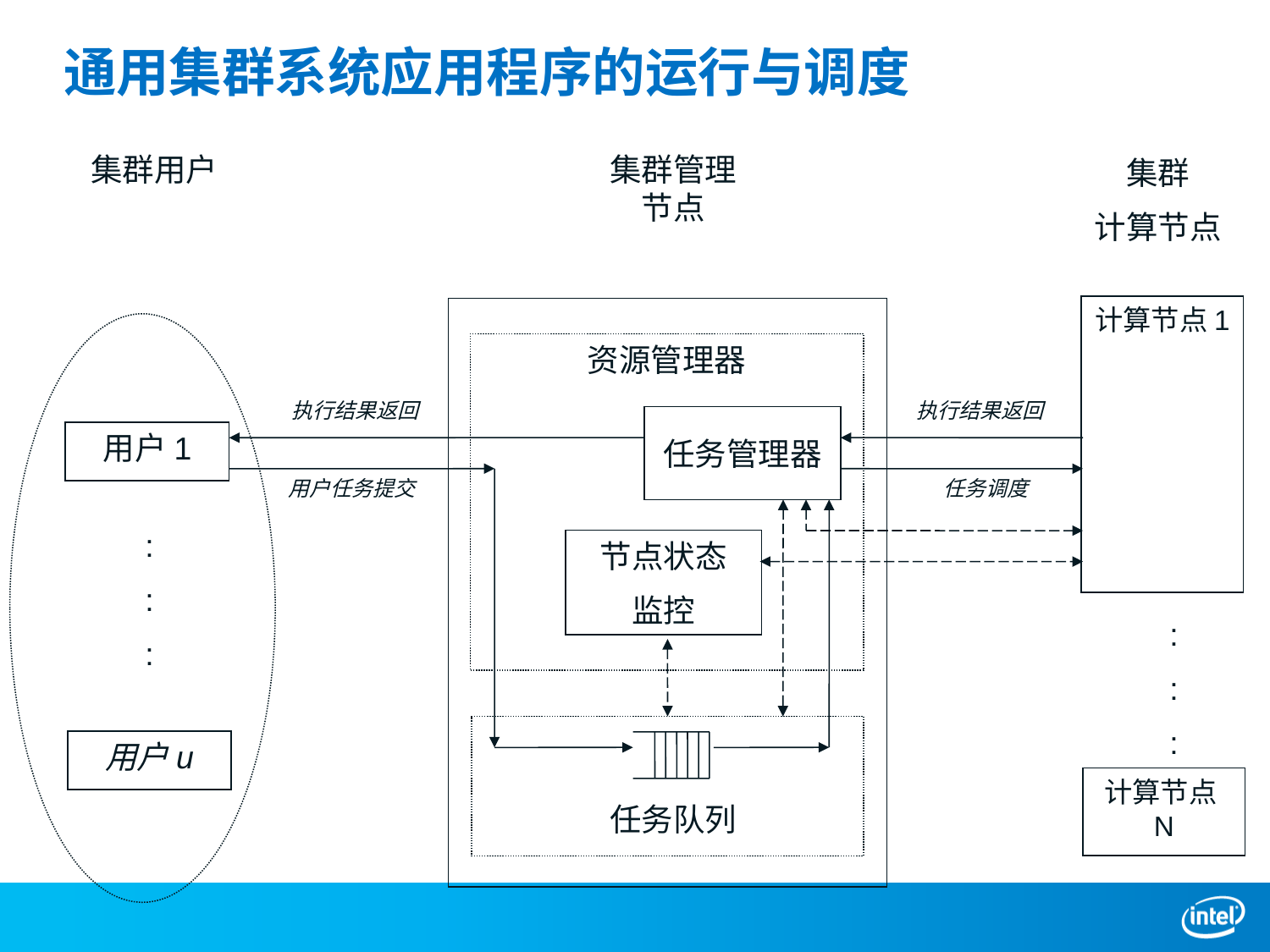

# 通用集群系统应用程序的运行与调度
集群用户
集群管理节点
集群
计算节点

计算节点1

资源管理器
执行结果返回
执行结果返回
任务管理器
用户1

用户任务提交

任务调度

:
:
:
节点状态
监控

:
:
:

用户u

计算节点N
任务队列